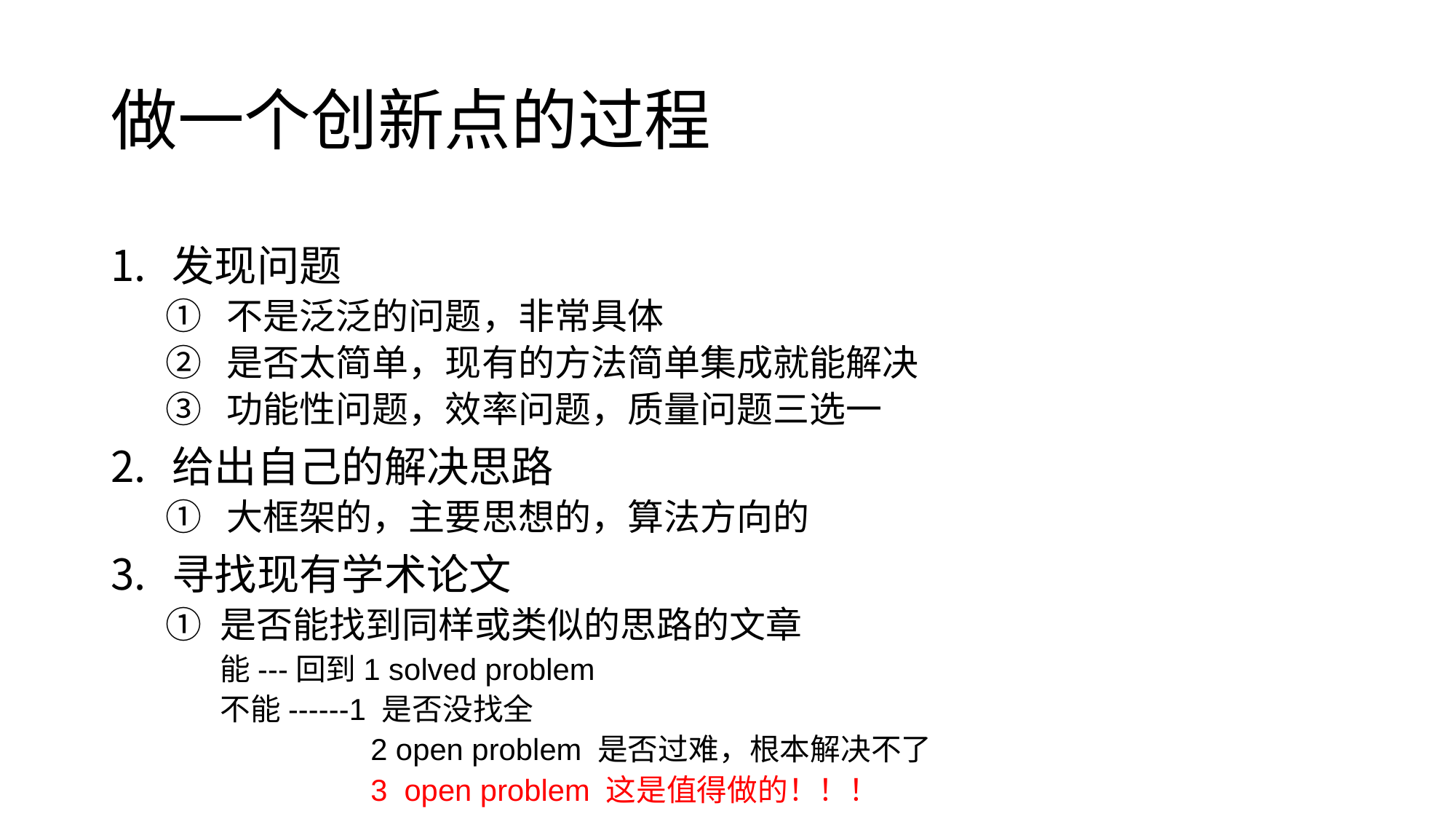

# 做一个创新点的过程

发现问题
不是泛泛的问题，非常具体
是否太简单，现有的方法简单集成就能解决
功能性问题，效率问题，质量问题三选一
给出自己的解决思路
大框架的，主要思想的，算法方向的
寻找现有学术论文
是否能找到同样或类似的思路的文章
能---回到1 solved problem
不能------1 是否没找全
                  2 open problem 是否过难，根本解决不了
                  3  open problem 这是值得做的！！！